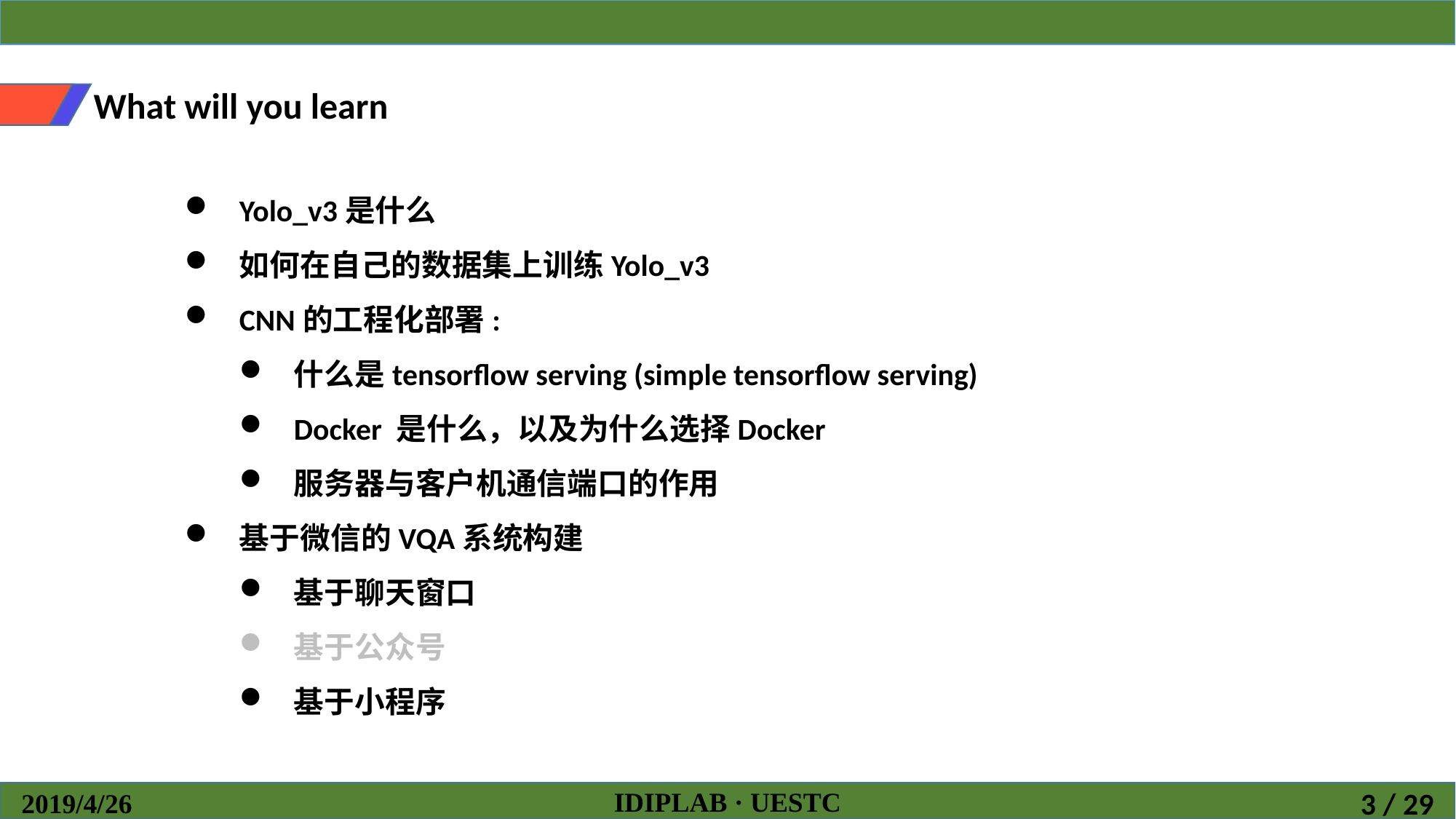

What will you learn

Yolo_v3是什么
如何在自己的数据集上训练Yolo_v3
CNN的工程化部署:
什么是tensorflow serving (simple tensorflow serving)
Docker 是什么，以及为什么选择Docker
服务器与客户机通信端口的作用
基于微信的VQA系统构建
基于聊天窗口
基于公众号
基于小程序

IDIPLAB · UESTC
2019/4/26
3 / 29